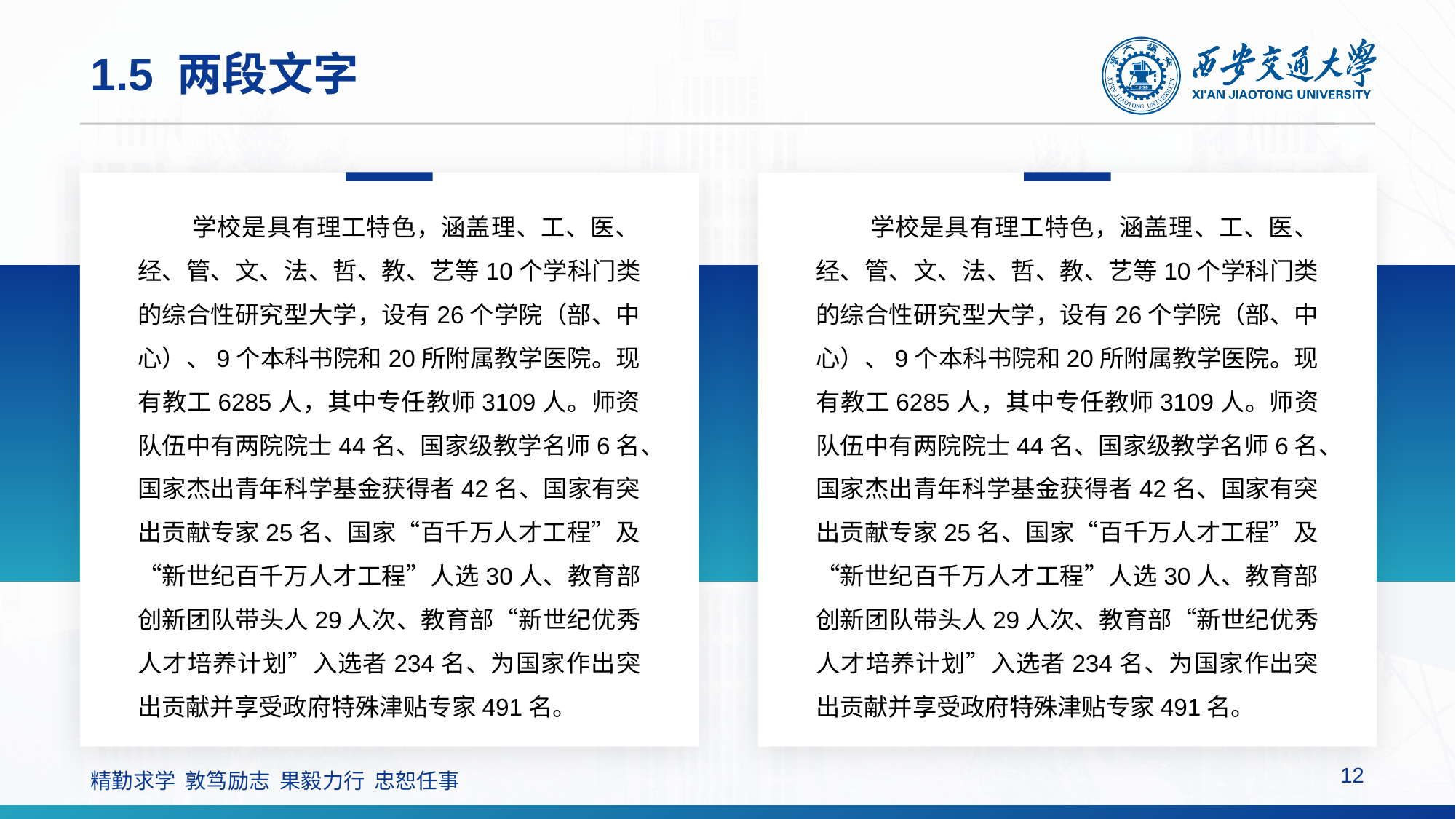

# 1.5 两段文字

学校是具有理工特色，涵盖理、工、医、经、管、文、法、哲、教、艺等10个学科门类的综合性研究型大学，设有26个学院（部、中心）、9个本科书院和20所附属教学医院。现有教工6285人，其中专任教师3109人。师资队伍中有两院院士44名、国家级教学名师6名、国家杰出青年科学基金获得者42名、国家有突出贡献专家25名、国家“百千万人才工程”及“新世纪百千万人才工程”人选30人、教育部创新团队带头人29人次、教育部“新世纪优秀人才培养计划”入选者234名、为国家作出突出贡献并享受政府特殊津贴专家491名。
学校是具有理工特色，涵盖理、工、医、经、管、文、法、哲、教、艺等10个学科门类的综合性研究型大学，设有26个学院（部、中心）、9个本科书院和20所附属教学医院。现有教工6285人，其中专任教师3109人。师资队伍中有两院院士44名、国家级教学名师6名、国家杰出青年科学基金获得者42名、国家有突出贡献专家25名、国家“百千万人才工程”及“新世纪百千万人才工程”人选30人、教育部创新团队带头人29人次、教育部“新世纪优秀人才培养计划”入选者234名、为国家作出突出贡献并享受政府特殊津贴专家491名。

12